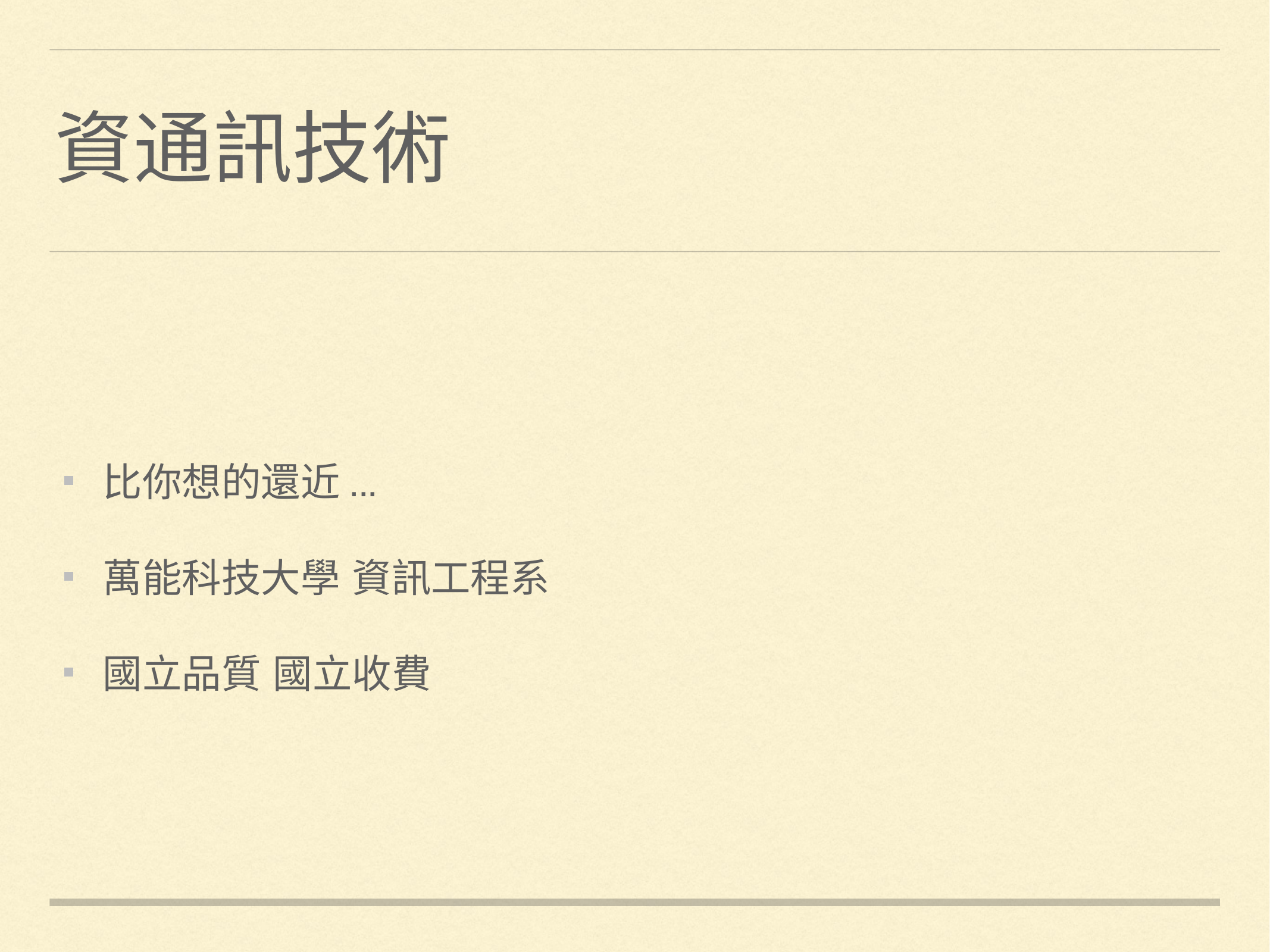

# 資通訊技術

比你想的還近...
萬能科技大學 資訊工程系
國立品質 國立收費